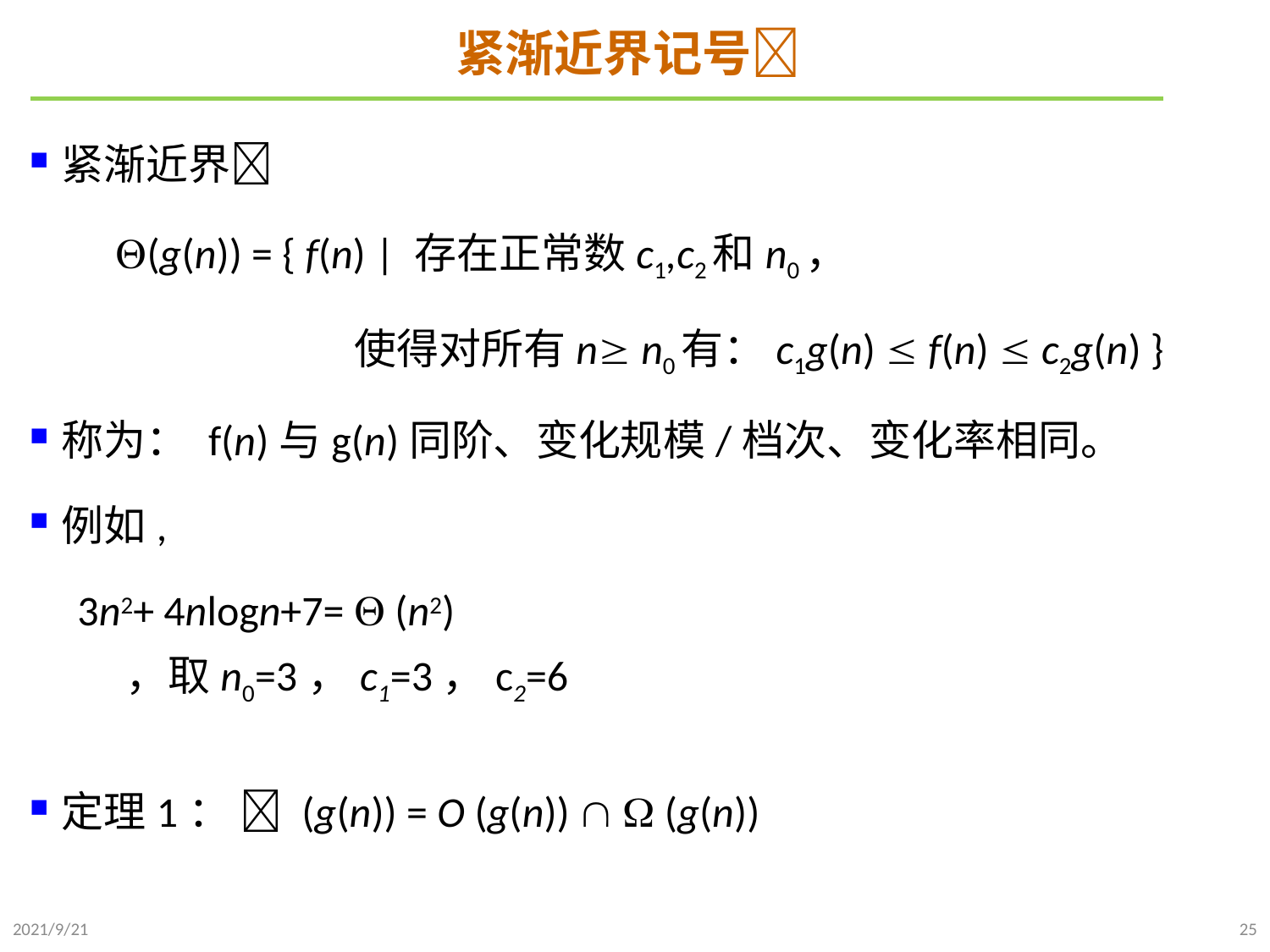

# 紧渐近界记号Θ
紧渐近界Θ
         Θ(g(n)) = { f(n) | 存在正常数c1,c2和n0，
                                 使得对所有n≥ n0有：c1g(n) ≤ f(n) ≤ c2g(n) }
称为： f(n)与g(n)同阶、变化规模/档次、变化率相同。
例如,
     3n2+ 4nlogn+7= Θ (n2)
         ，取n0=3，c1=3，c2=6

定理1： Θ (g(n)) = O (g(n)) ∩ Ω (g(n))

2021/9/21
25